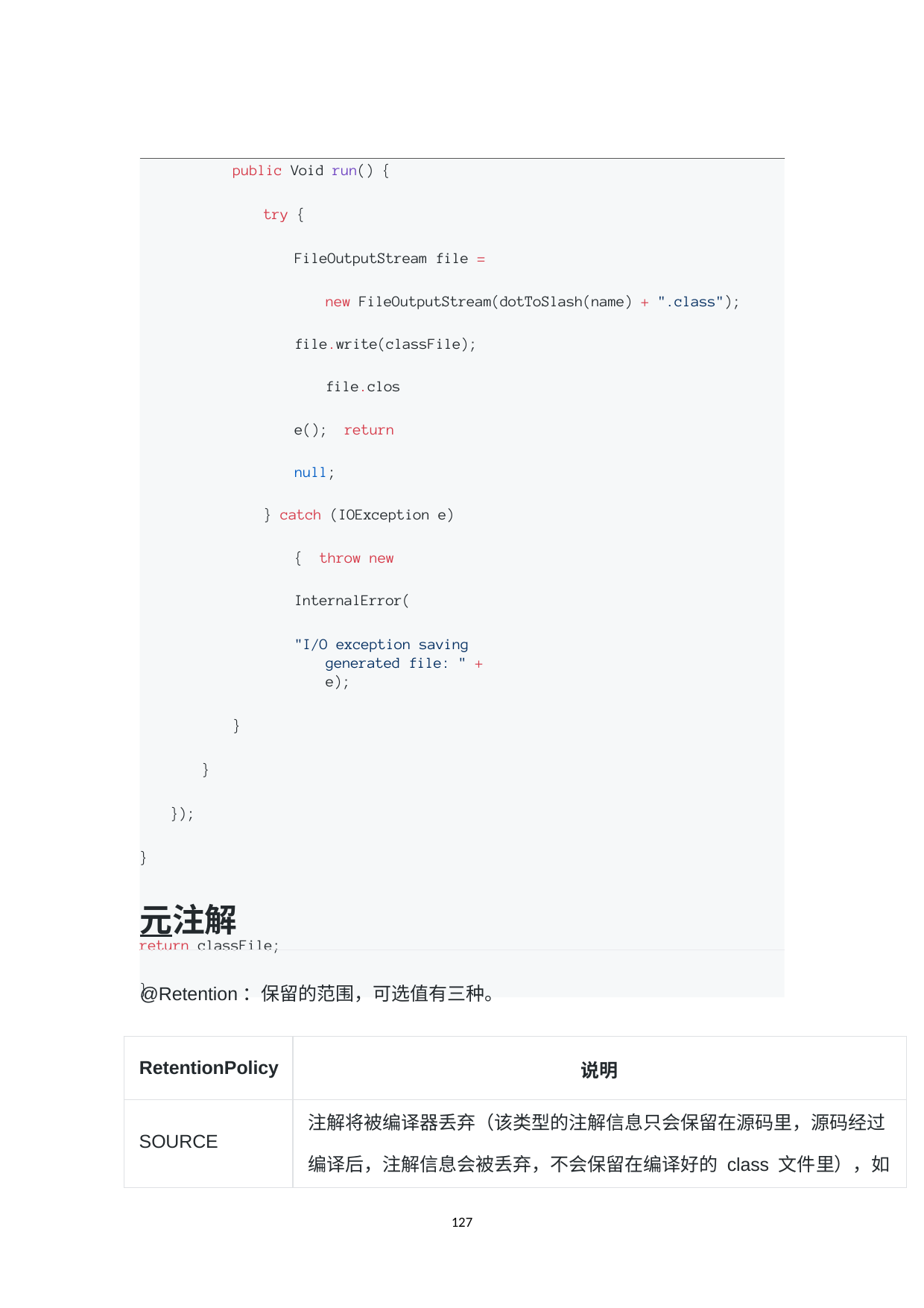

public Void run() {

try {

FileOutputStream file =
new FileOutputStream(dotToSlash(name) + ".class");  file.write(classFile);
file.close();  return null;
} catch (IOException e) {  throw new InternalError(

"I/O exception saving generated file: " + e);

}

}

});

}

return classFile;

}
元注解

@Retention：保留的范围，可选值有三种。
| RetentionPolicy | 说明 |
| --- | --- |
| SOURCE | 注解将被编译器丢弃（该类型的注解信息只会保留在源码里，源码经过 编译后，注解信息会被丢弃，不会保留在编译好的 class 文件里），如 |
127